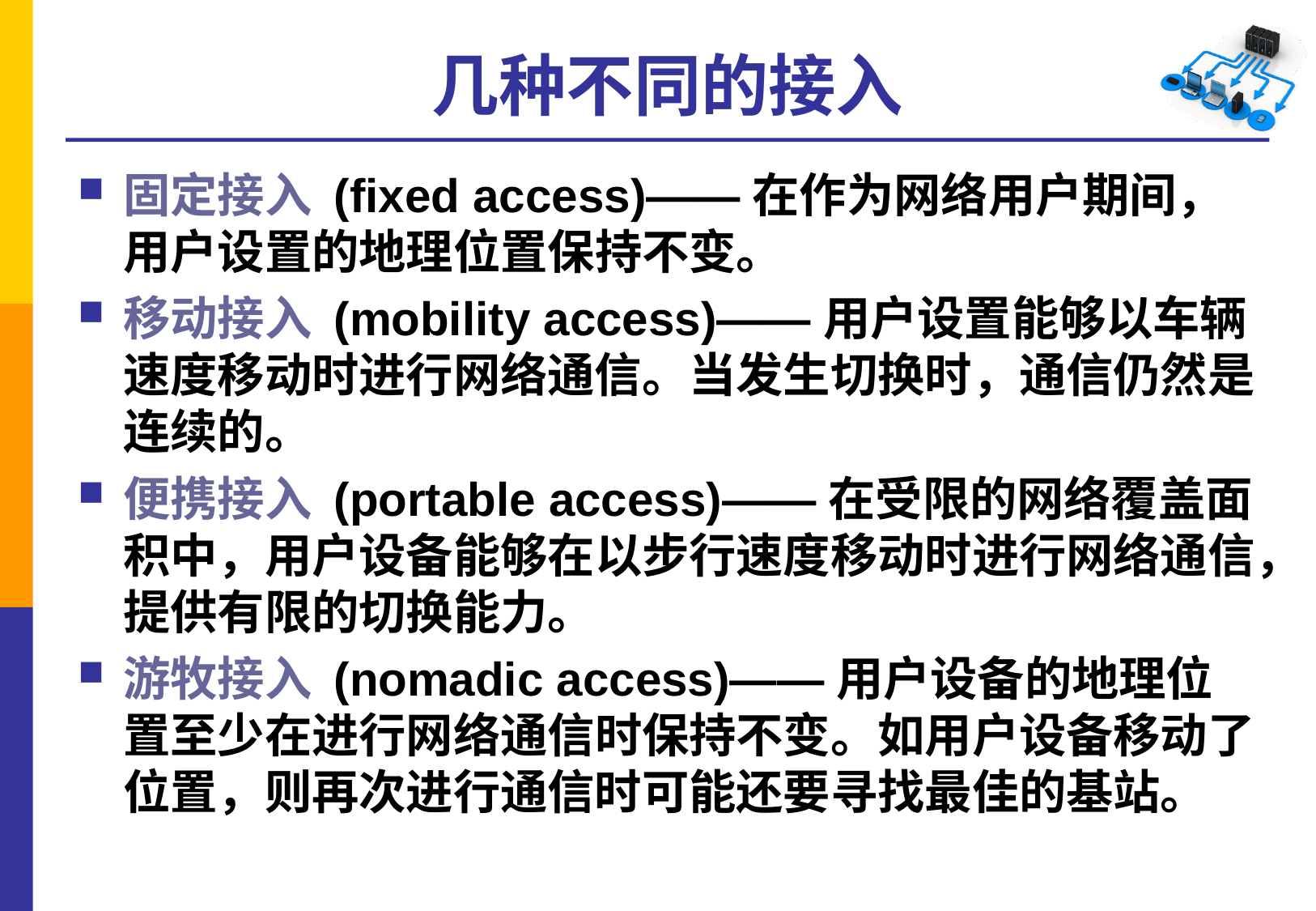

# 几种不同的接入
固定接入 (fixed access)——在作为网络用户期间，用户设置的地理位置保持不变。
移动接入 (mobility access)——用户设置能够以车辆速度移动时进行网络通信。当发生切换时，通信仍然是连续的。
便携接入 (portable access)——在受限的网络覆盖面积中，用户设备能够在以步行速度移动时进行网络通信，提供有限的切换能力。
游牧接入 (nomadic access)——用户设备的地理位置至少在进行网络通信时保持不变。如用户设备移动了位置，则再次进行通信时可能还要寻找最佳的基站。